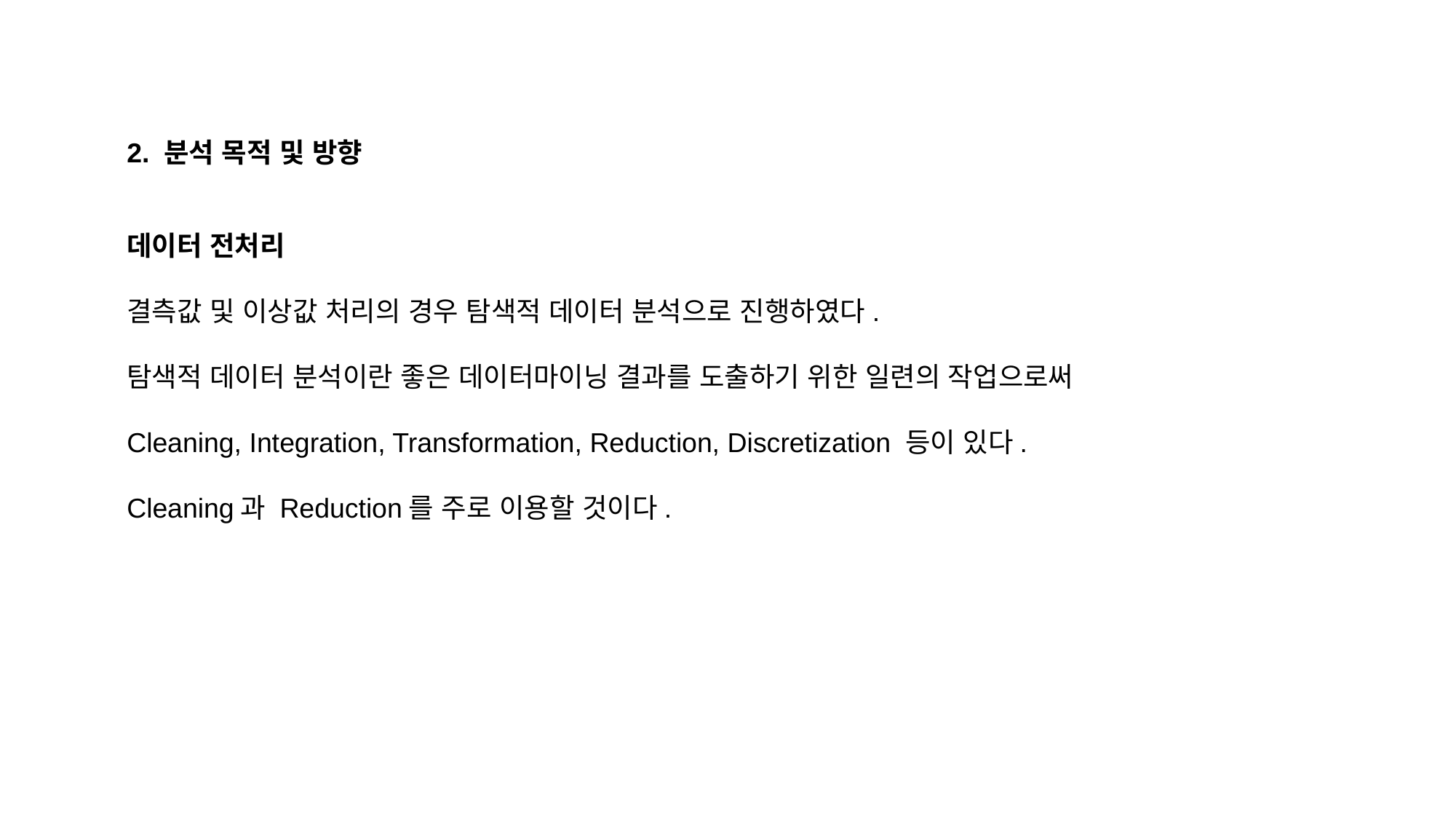

2. 분석 목적 및 방향
데이터 전처리

결측값 및 이상값 처리의 경우 탐색적 데이터 분석으로 진행하였다.

탐색적 데이터 분석이란 좋은 데이터마이닝 결과를 도출하기 위한 일련의 작업으로써

Cleaning, Integration, Transformation, Reduction, Discretization 등이 있다.

Cleaning과 Reduction를 주로 이용할 것이다.